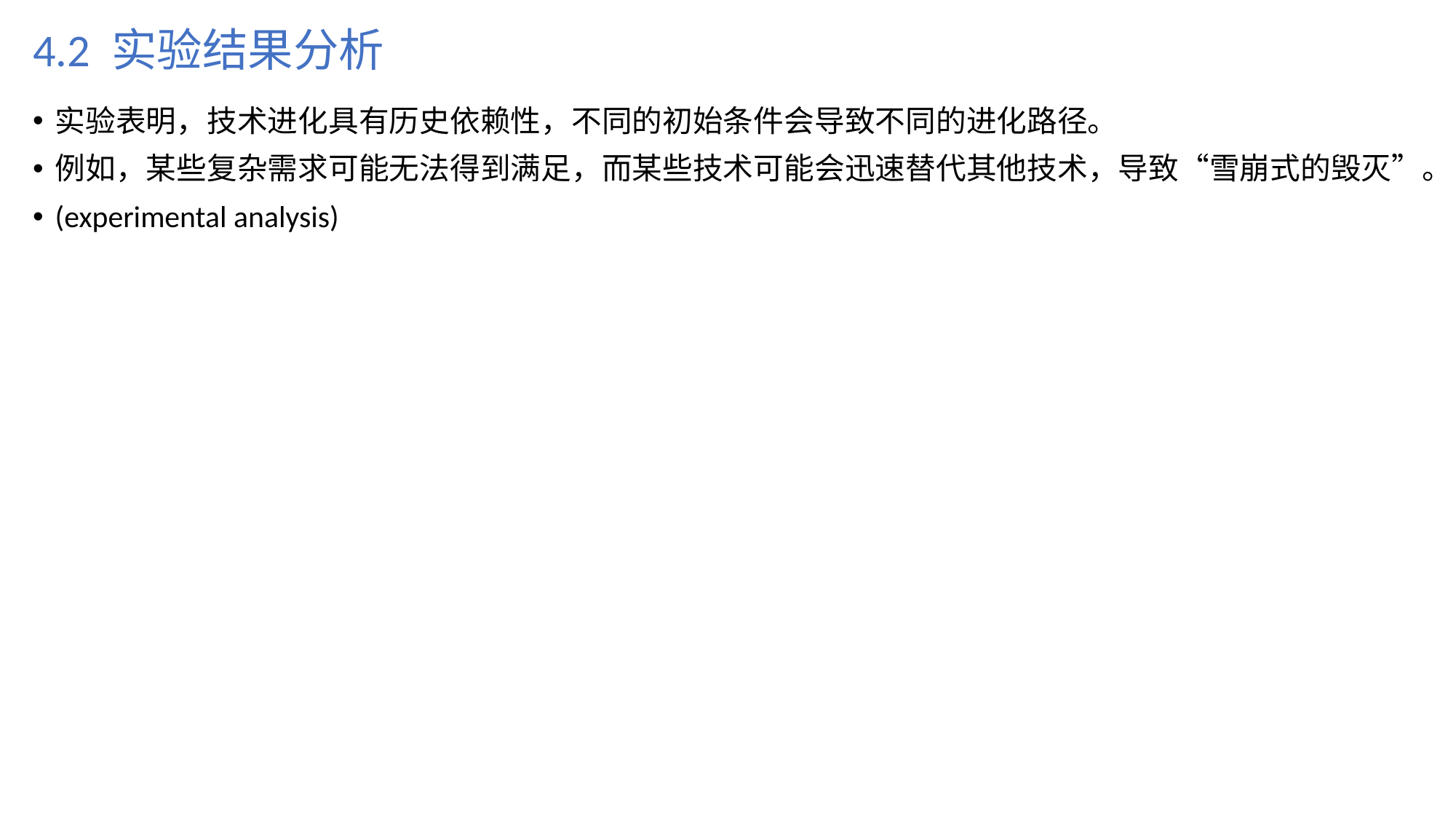

# 4.2 实验结果分析
实验表明，技术进化具有历史依赖性，不同的初始条件会导致不同的进化路径。
例如，某些复杂需求可能无法得到满足，而某些技术可能会迅速替代其他技术，导致“雪崩式的毁灭”。
(experimental analysis)